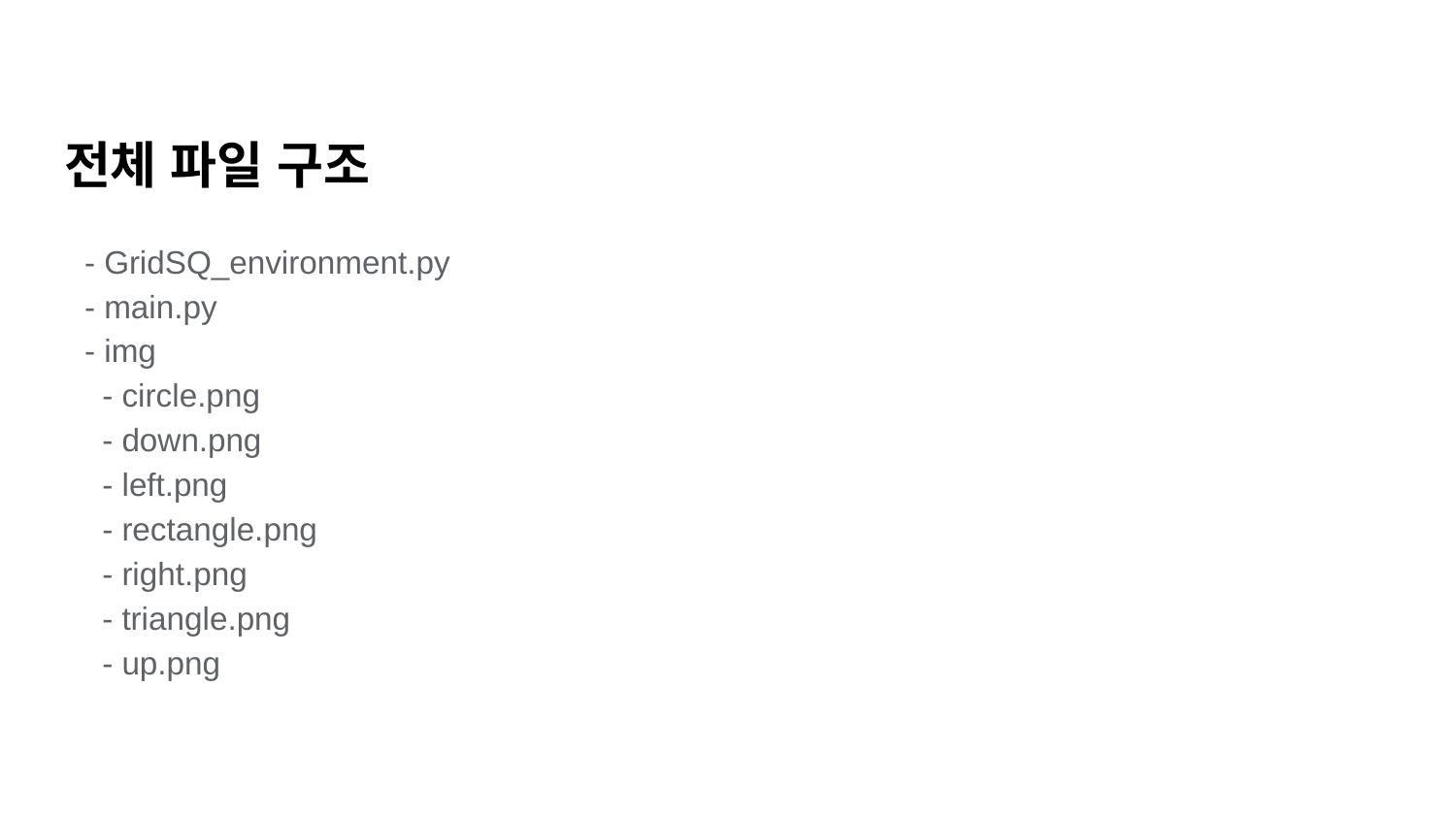

# 전체 파일 구조
- GridSQ_environment.py
- main.py
- img
  - circle.png
  - down.png
  - left.png
  - rectangle.png
  - right.png
  - triangle.png
  - up.png